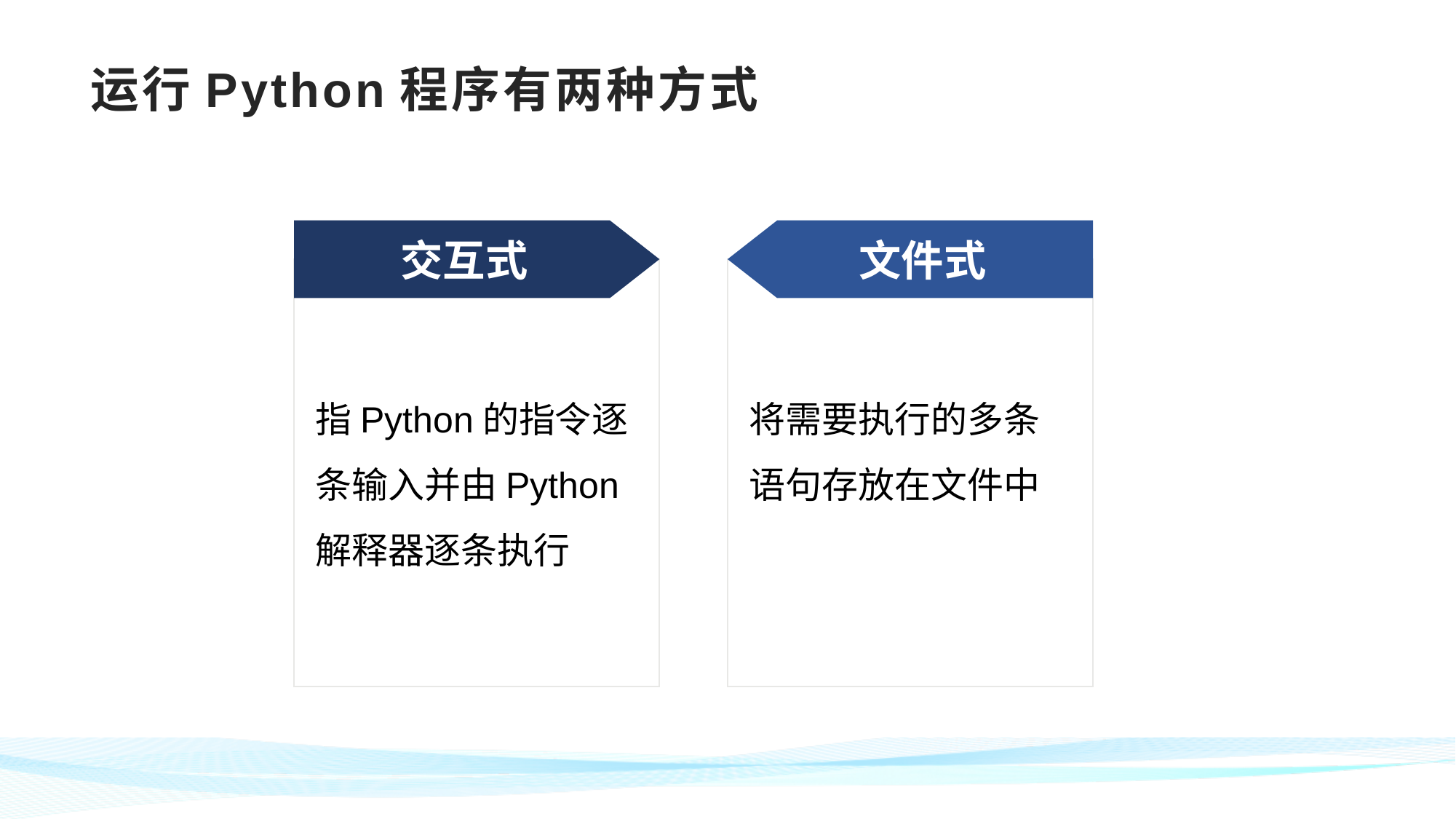

# 运行Python程序有两种方式
交互式
文件式
指Python的指令逐条输入并由Python解释器逐条执行
将需要执行的多条语句存放在文件中